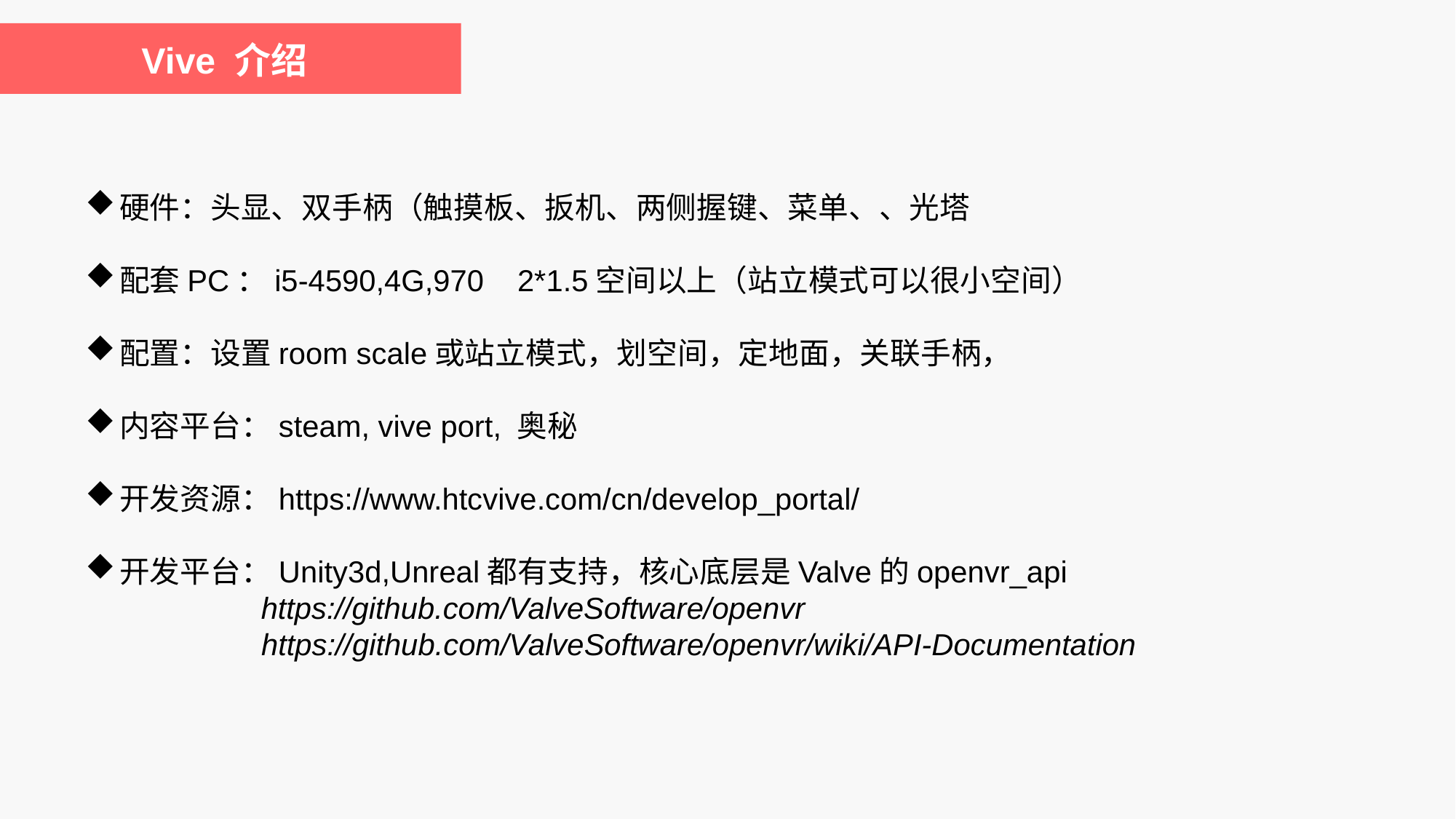

Vive 介绍
硬件：头显、双手柄（触摸板、扳机、两侧握键、菜单、、光塔

配套PC：i5-4590,4G,970    2*1.5空间以上（站立模式可以很小空间）

配置：设置room scale或站立模式，划空间，定地面，关联手柄，

内容平台：steam, vive port, 奥秘

开发资源：https://www.htcvive.com/cn/develop_portal/

开发平台：Unity3d,Unreal都有支持，核心底层是Valve的openvr_api
                     https://github.com/ValveSoftware/openvr
	        https://github.com/ValveSoftware/openvr/wiki/API-Documentation